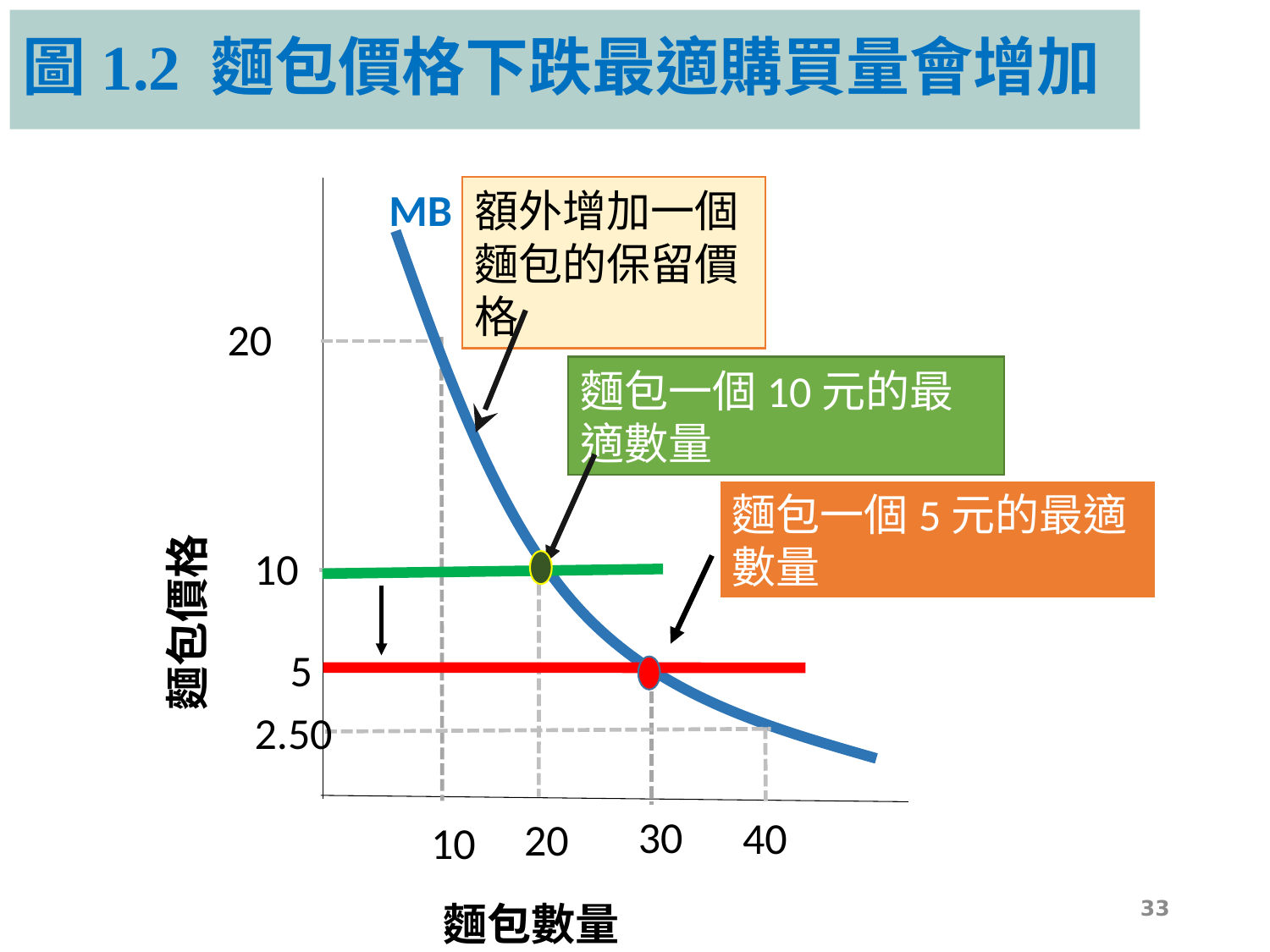

# 圖1.2 麵包價格下跌最適購買量會增加
MB
額外增加一個麵包的保留價格

麵包價格
20
麵包一個10元的最適數量
麵包一個5元的最適數量
10

5

2.50
30
40
20
10
33
麵包數量